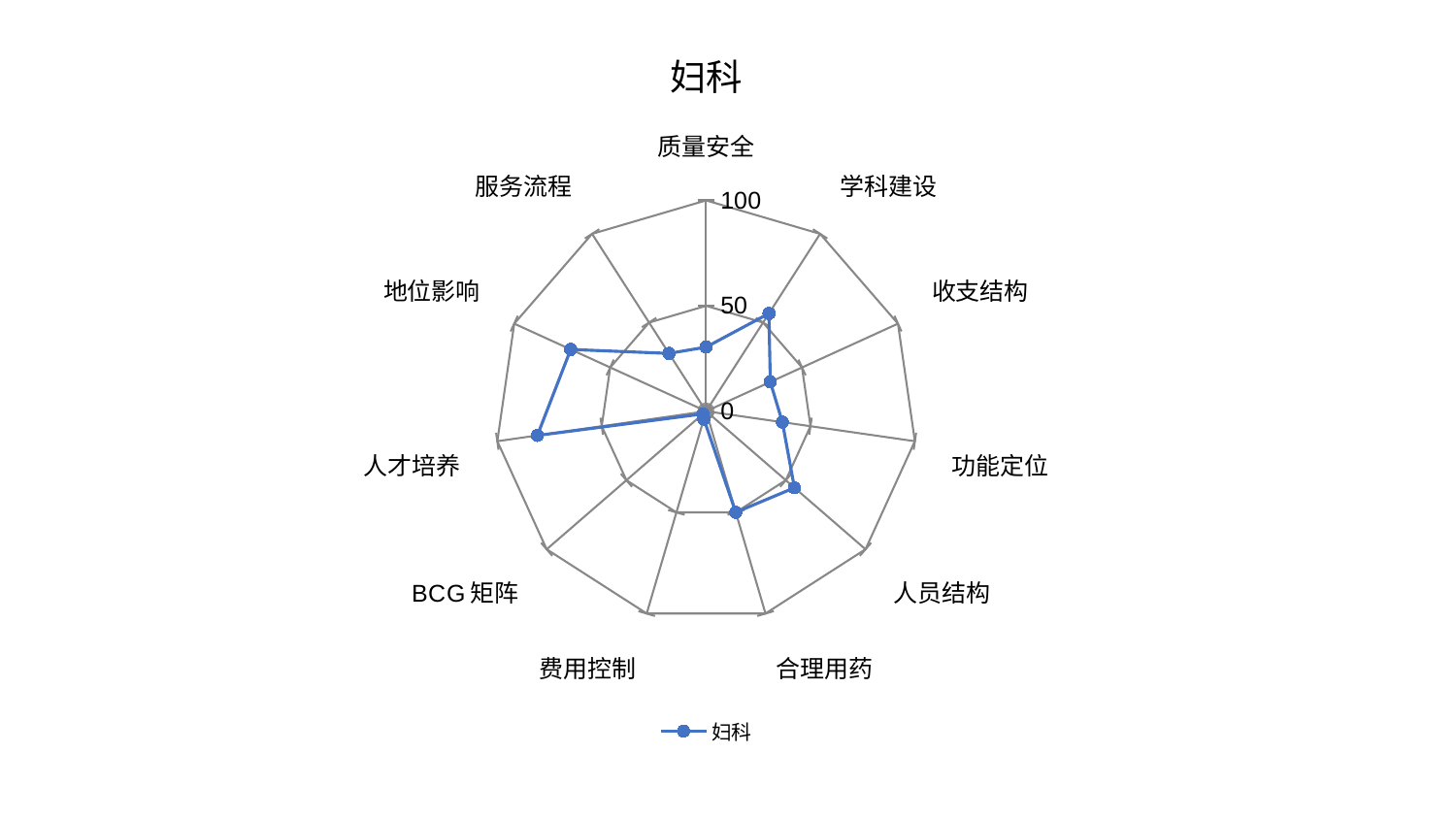

### Chart: 妇科

| Category | 妇科 |
|---|---|
| 质量安全 | 30.43459528384965 |
| 学科建设 | 55.13651835263086 |
| 收支结构 | 33.46539645332837 |
| 功能定位 | 36.54826371621003 |
| 人员结构 | 55.44203059341581 |
| 合理用药 | 49.98118839572797 |
| 费用控制 | 3.845547637703013 |
| BCG矩阵 | 1.9686672164130499 |
| 人才培养 | 80.83475489443515 |
| 地位影响 | 70.57518122168437 |
| 服务流程 | 32.61843241130894 |
132